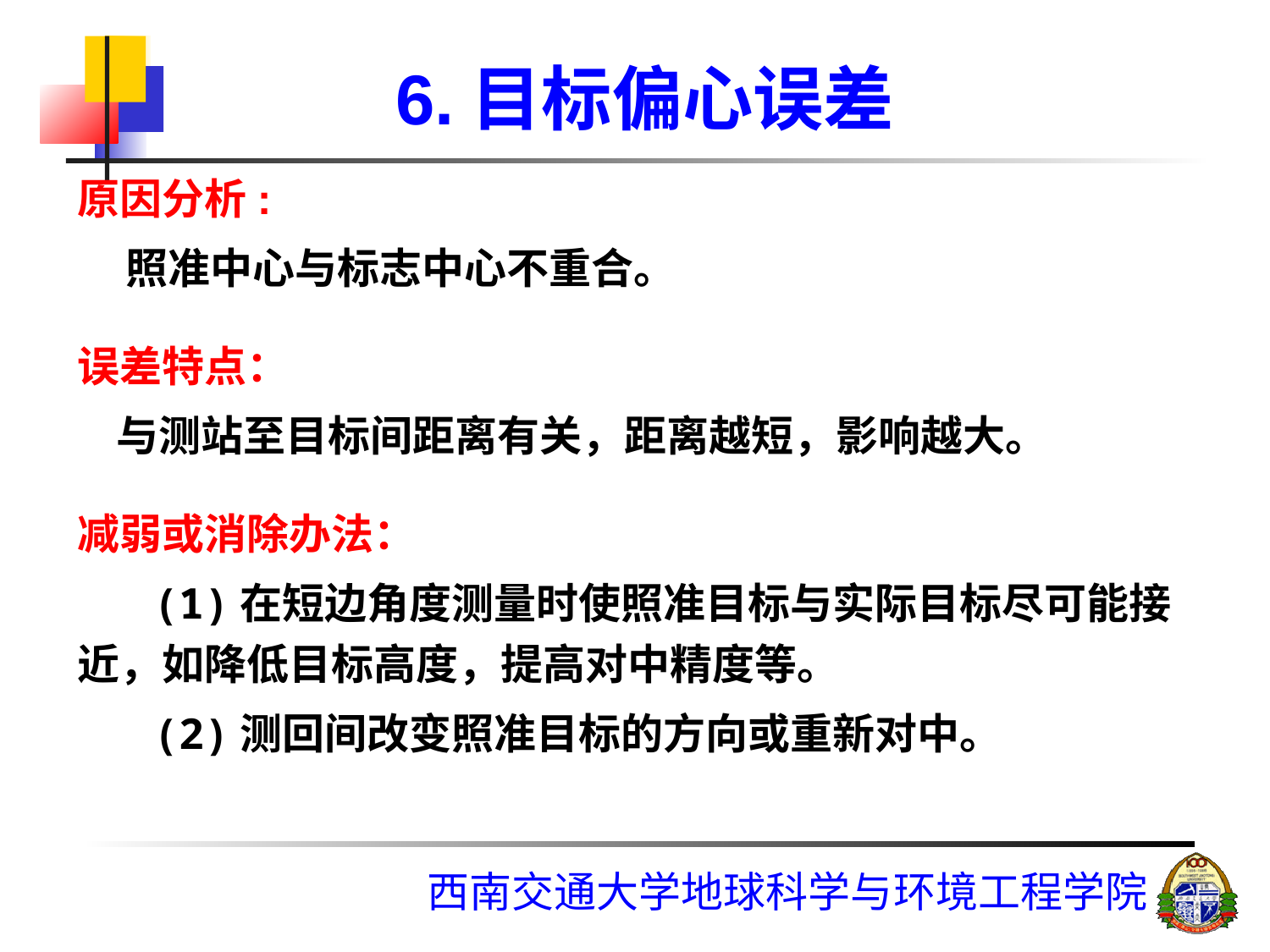

# 6.目标偏心误差
原因分析:
    照准中心与标志中心不重合。

误差特点：
   与测站至目标间距离有关，距离越短，影响越大。

减弱或消除办法：
   (1)在短边角度测量时使照准目标与实际目标尽可能接近，如降低目标高度，提高对中精度等。
   (2)测回间改变照准目标的方向或重新对中。